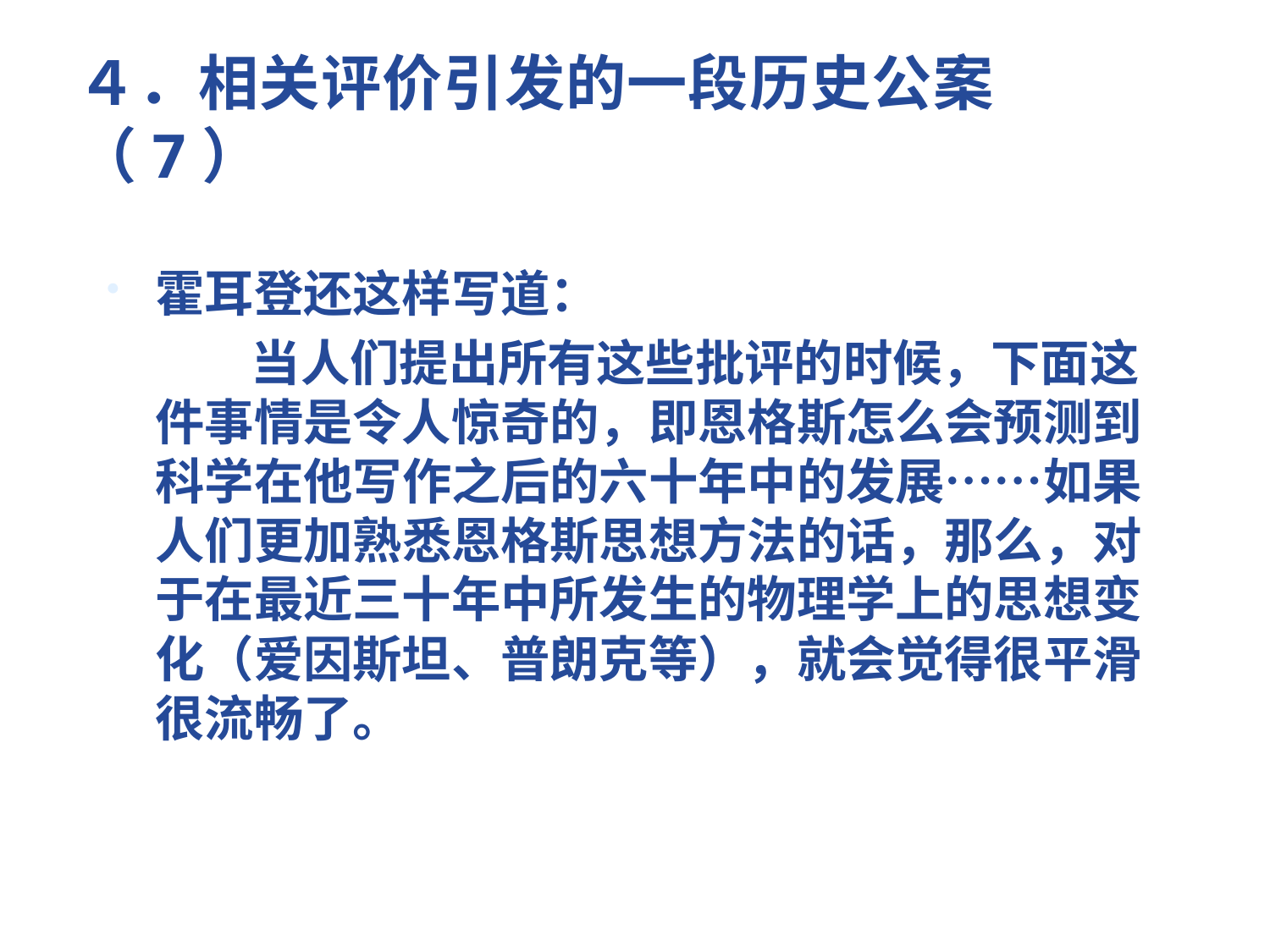

# ４．相关评价引发的一段历史公案（7）
霍耳登还这样写道：
　　    当人们提出所有这些批评的时候，下面这件事情是令人惊奇的，即恩格斯怎么会预测到科学在他写作之后的六十年中的发展……如果人们更加熟悉恩格斯思想方法的话，那么，对于在最近三十年中所发生的物理学上的思想变化（爱因斯坦、普朗克等），就会觉得很平滑很流畅了。